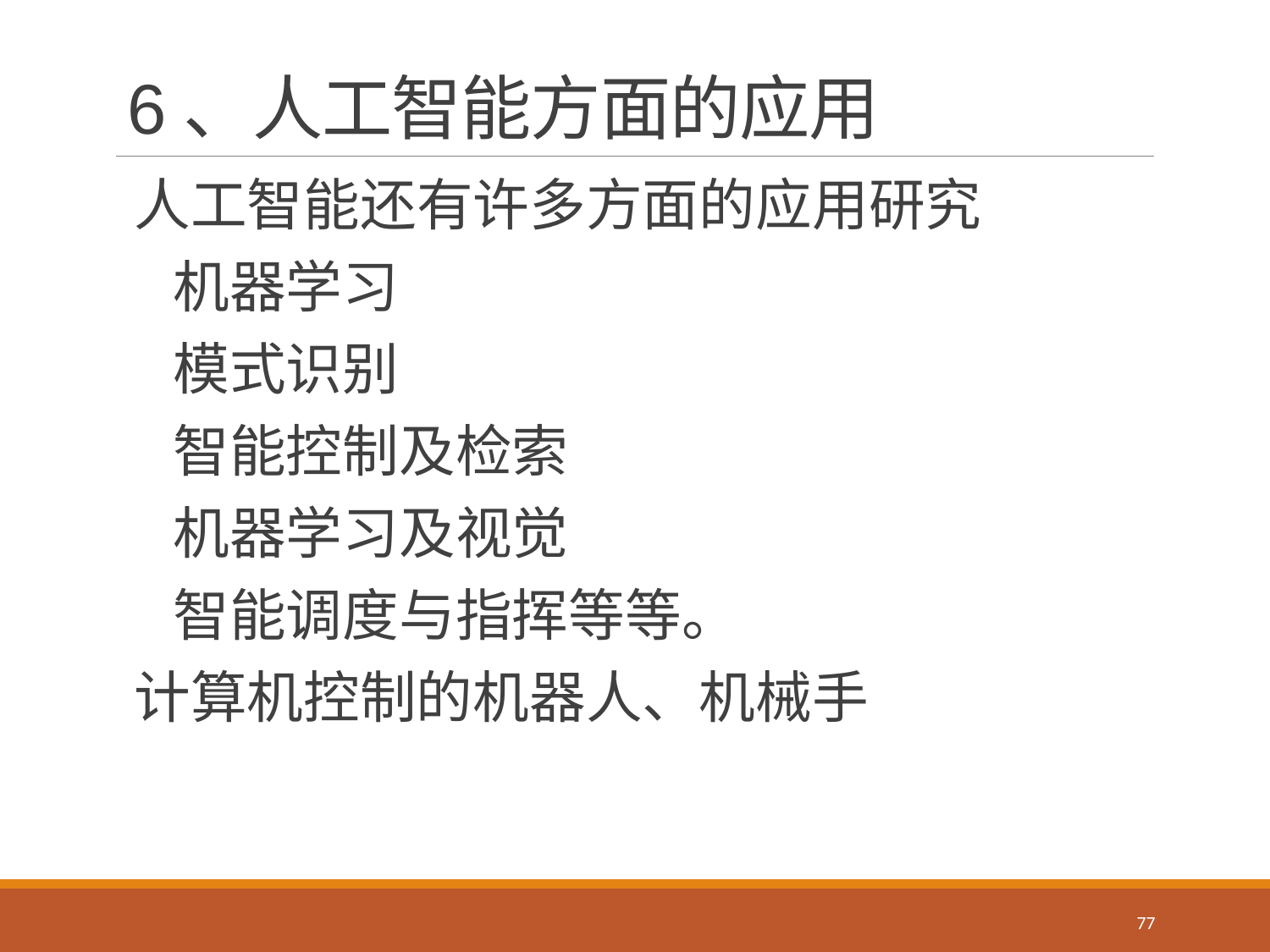

# 6、人工智能方面的应用
人工智能还有许多方面的应用研究
   机器学习
   模式识别
   智能控制及检索
   机器学习及视觉
   智能调度与指挥等等。
计算机控制的机器人、机械手
77